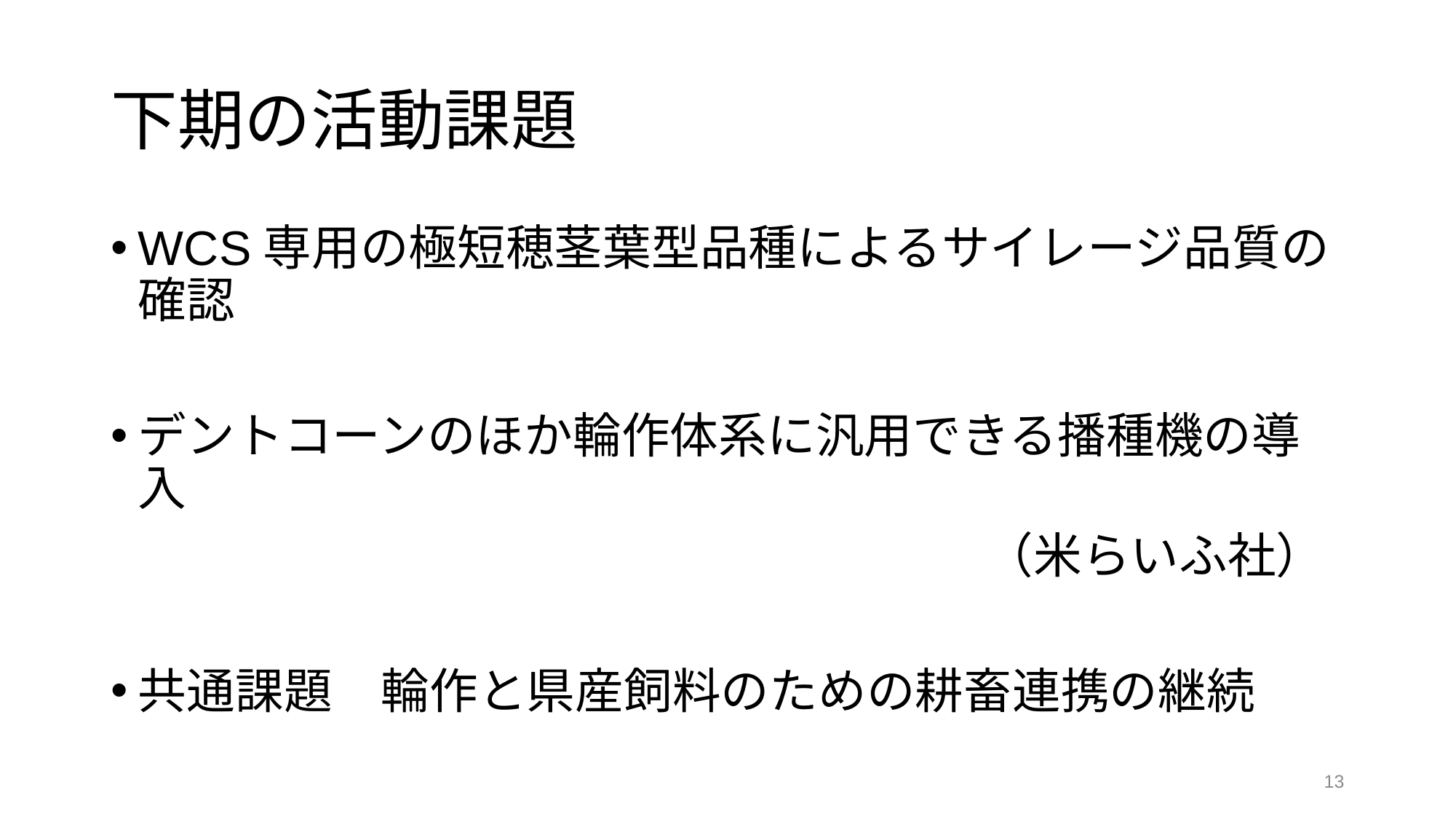

# 下期の活動課題
WCS専用の極短穂茎葉型品種によるサイレージ品質の確認

デントコーンのほか輪作体系に汎用できる播種機の導入
　　　　　　　　　　　　　　　　　　（米らいふ社）

共通課題　輪作と県産飼料のための耕畜連携の継続
13